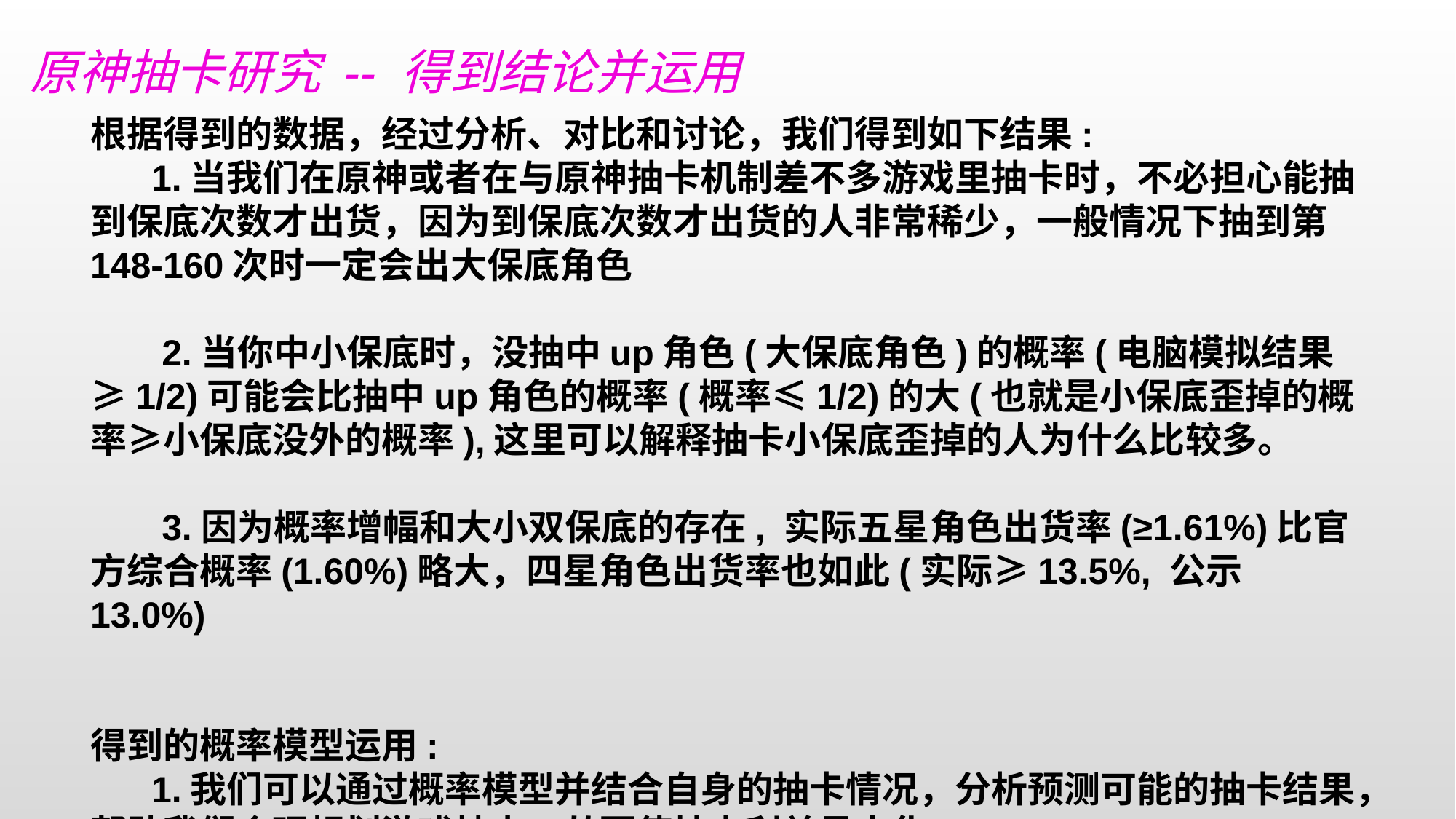

原神抽卡研究 -- 得到结论并运用
根据得到的数据，经过分析、对比和讨论，我们得到如下结果:
      1.当我们在原神或者在与原神抽卡机制差不多游戏里抽卡时，不必担心能抽到保底次数才出货，因为到保底次数才出货的人非常稀少，一般情况下抽到第148-160次时一定会出大保底角色

       2.当你中小保底时，没抽中up角色(大保底角色)的概率(电脑模拟结果≥1/2)可能会比抽中up角色的概率(概率≤1/2)的大(也就是小保底歪掉的概率≥小保底没外的概率),这里可以解释抽卡小保底歪掉的人为什么比较多。

       3.因为概率增幅和大小双保底的存在, 实际五星角色出货率(≥1.61%)比官方综合概率(1.60%)略大，四星角色出货率也如此(实际≥13.5%, 公示13.0%)

得到的概率模型运用:
      1.我们可以通过概率模型并结合自身的抽卡情况，分析预测可能的抽卡结果，帮助我们合理规划游戏抽卡，从而使抽卡利益最大化。